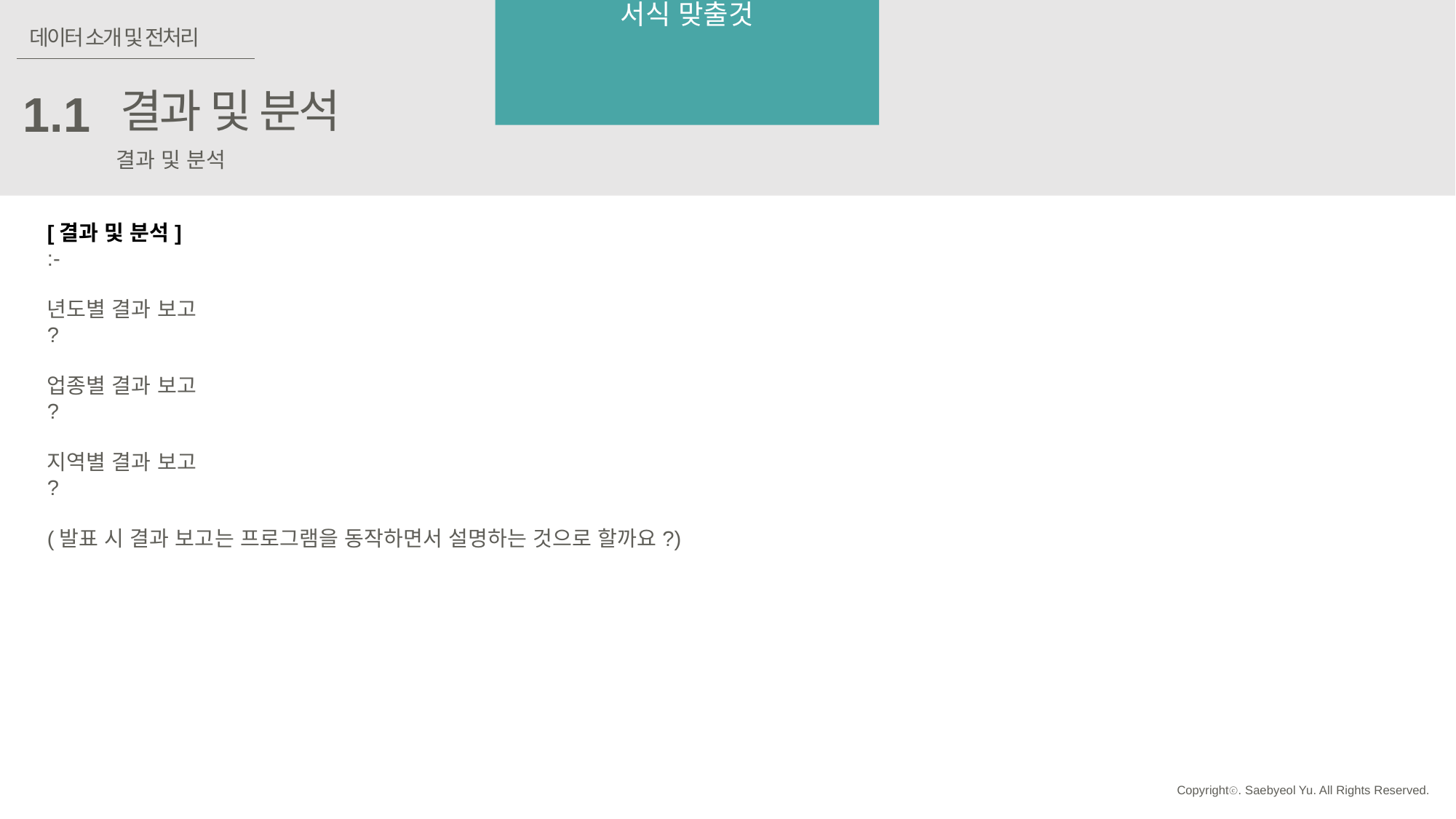

서식 맞출것
데이터 소개 및 전처리
결과 및 분석
1.1
결과 및 분석
[결과 및 분석]
:-

년도별 결과 보고
?

업종별 결과 보고
?

지역별 결과 보고
?

(발표 시 결과 보고는 프로그램을 동작하면서 설명하는 것으로 할까요?)